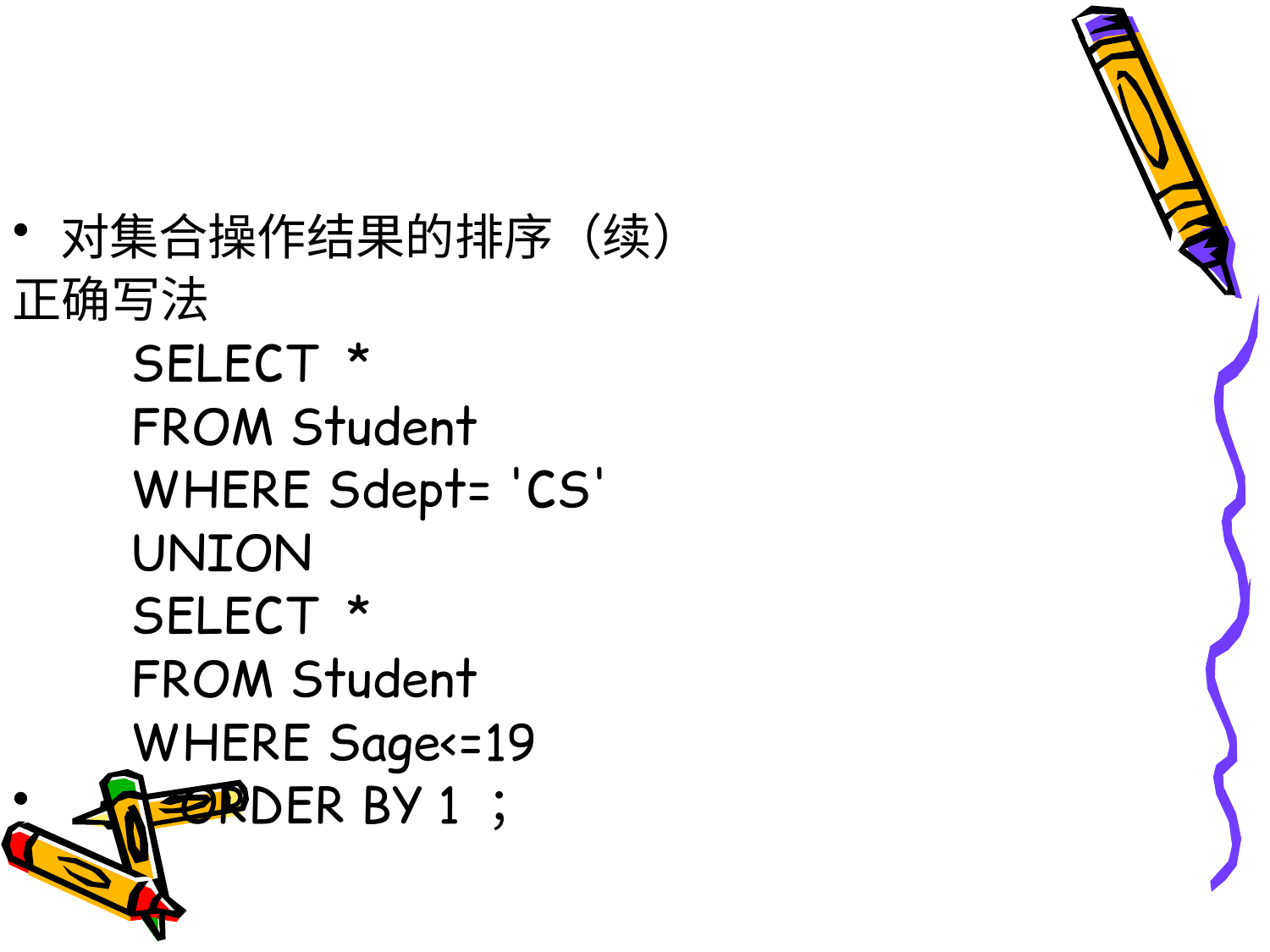

#
对集合操作结果的排序（续）
正确写法
        SELECT  *
        FROM Student
        WHERE Sdept= 'CS'
        UNION
        SELECT  *
        FROM Student
        WHERE Sage<=19
        ORDER BY 1 ；